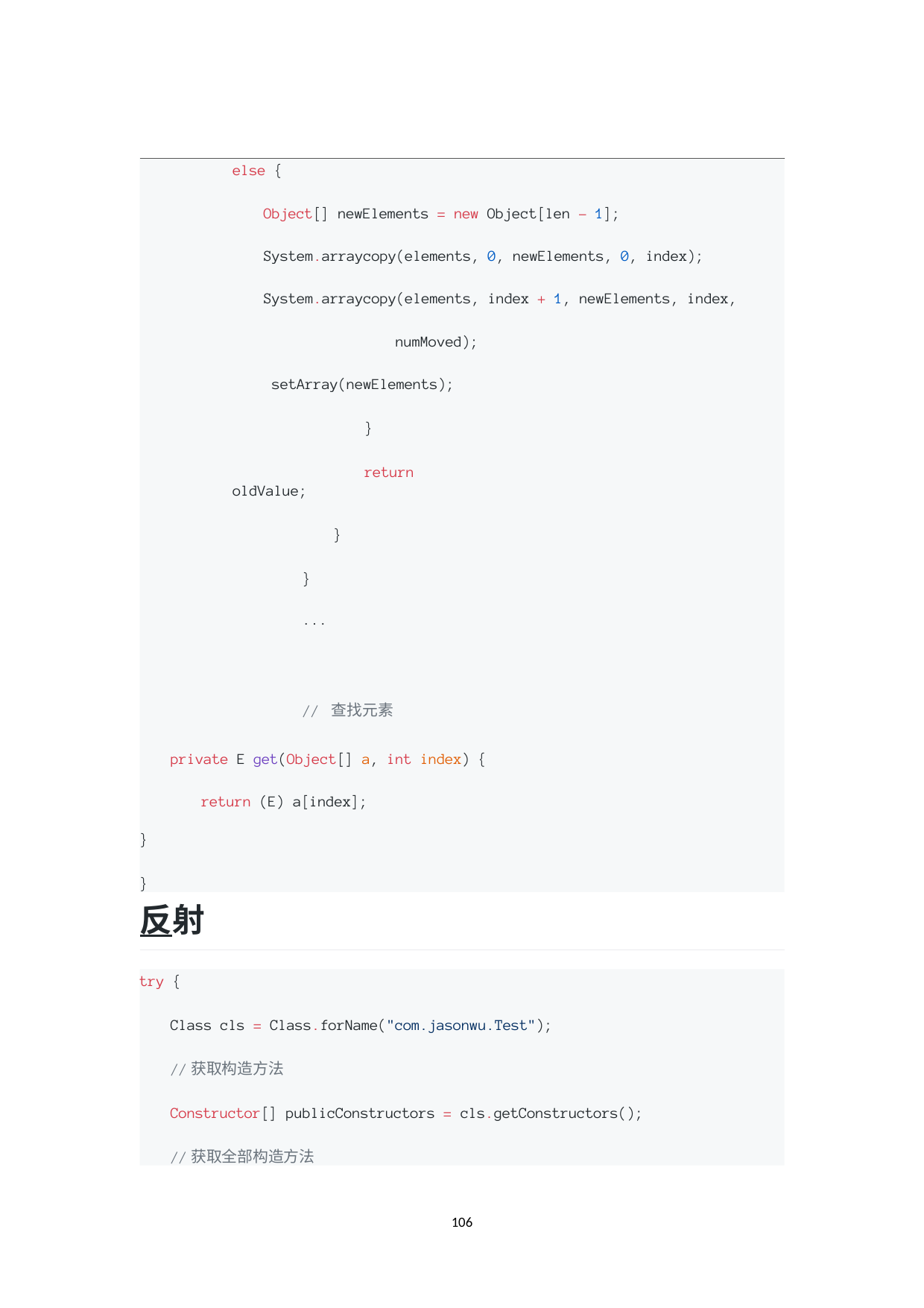

else {
Object[] newElements = new Object[len - 1];  System.arraycopy(elements, 0, newElements, 0, index);  System.arraycopy(elements, index + 1, newElements, index,
numMoved);  setArray(newElements);

}

return oldValue;

}

}

···

// 查找元素
private E get(Object[] a, int index) {  return (E) a[index];

}

}
反射

try {

Class cls = Class.forName("com.jasonwu.Test");

//获取构造方法

Constructor[] publicConstructors = cls.getConstructors();

//获取全部构造方法
106